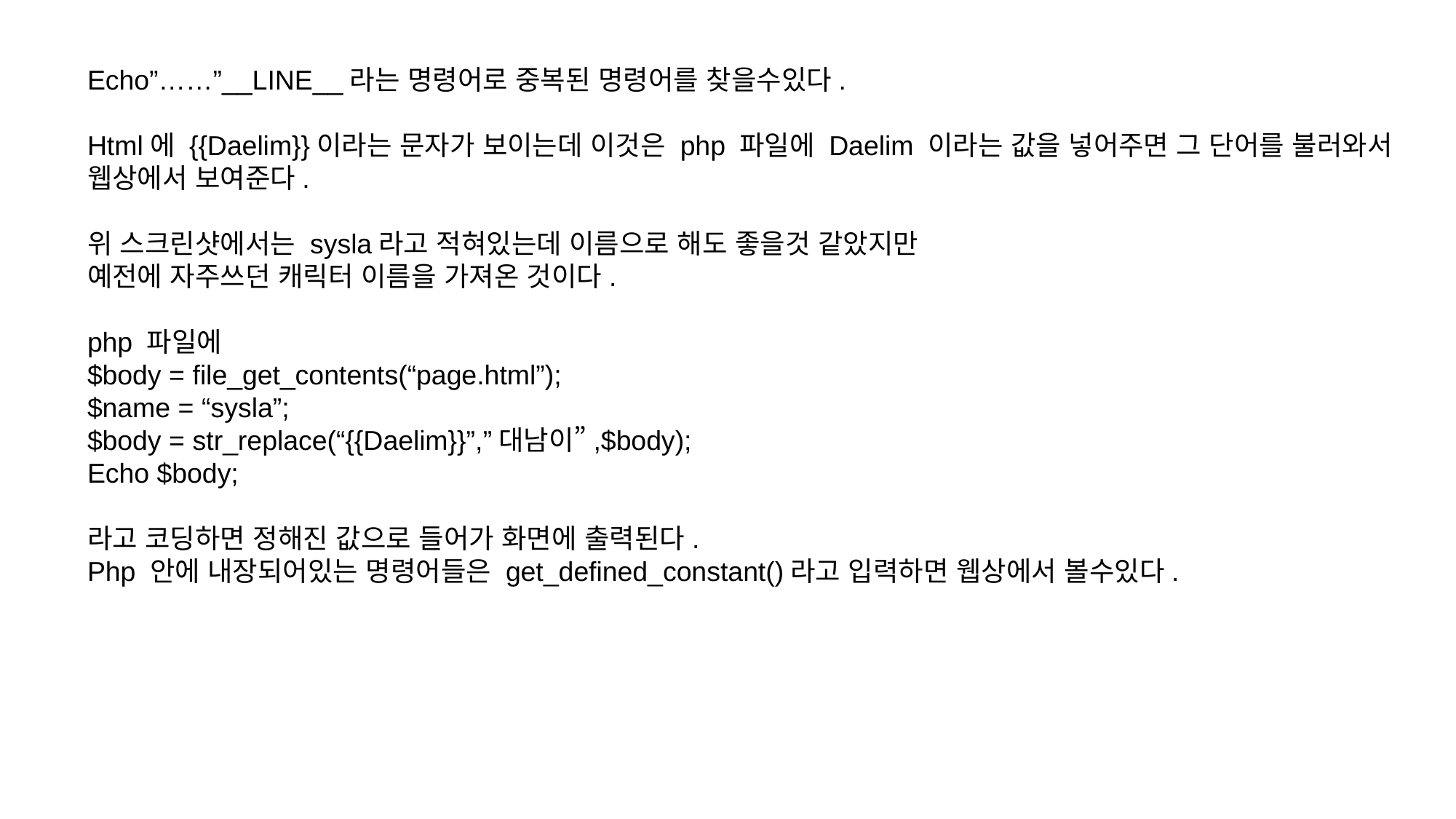

Echo”……”__LINE__라는 명령어로 중복된 명령어를 찾을수있다.

Html에 {{Daelim}}이라는 문자가 보이는데 이것은 php 파일에 Daelim 이라는 값을 넣어주면 그 단어를 불러와서
웹상에서 보여준다.

위 스크린샷에서는 sysla라고 적혀있는데 이름으로 해도 좋을것 같았지만
예전에 자주쓰던 캐릭터 이름을 가져온 것이다.

php 파일에
$body = file_get_contents(“page.html”);
$name = “sysla”;
$body = str_replace(“{{Daelim}}”,”대남이”,$body);
Echo $body;

라고 코딩하면 정해진 값으로 들어가 화면에 출력된다.
Php 안에 내장되어있는 명령어들은 get_defined_constant()라고 입력하면 웹상에서 볼수있다.